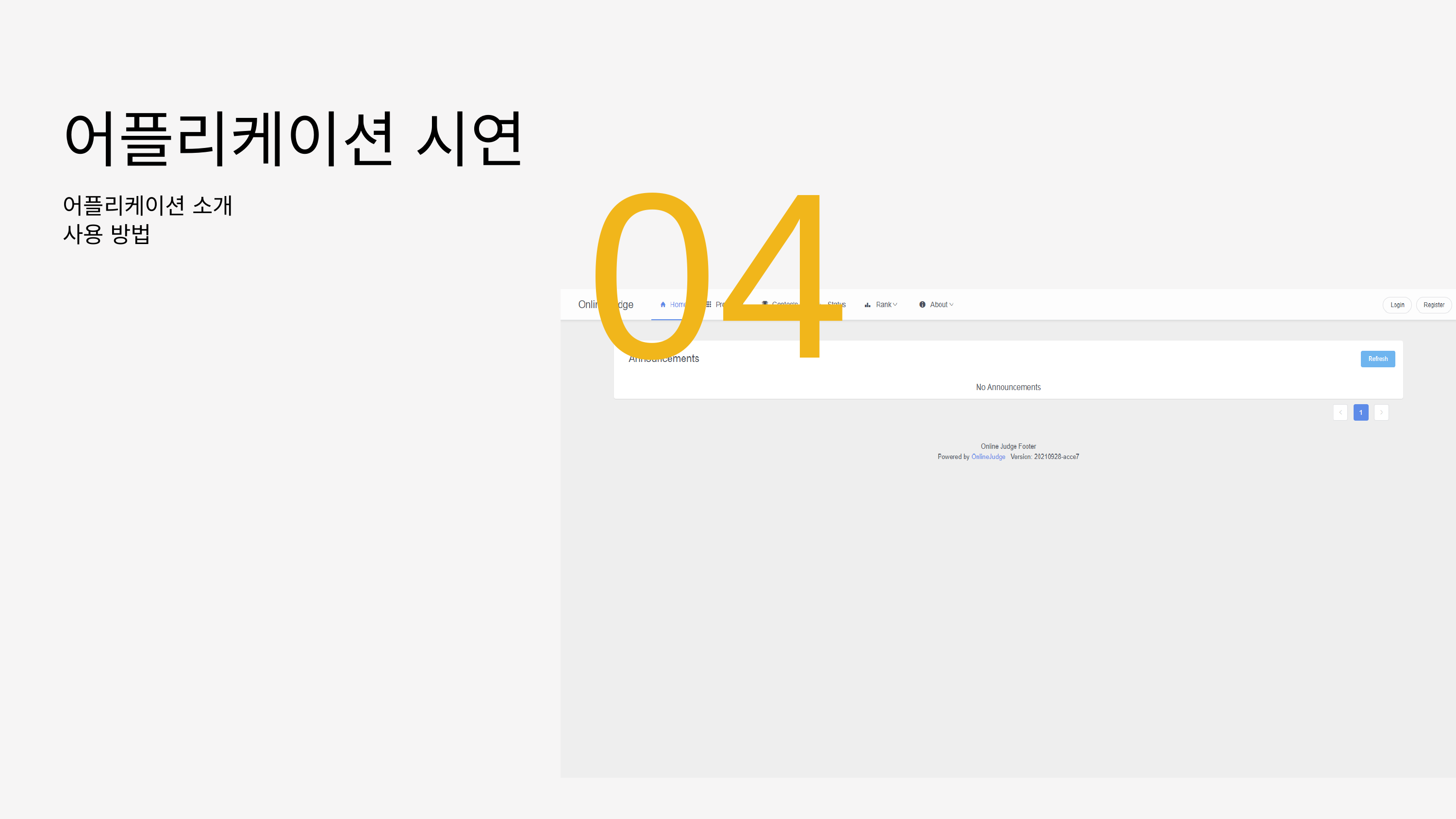

어플리케이션 시연
04
어플리케이션 소개
사용 방법